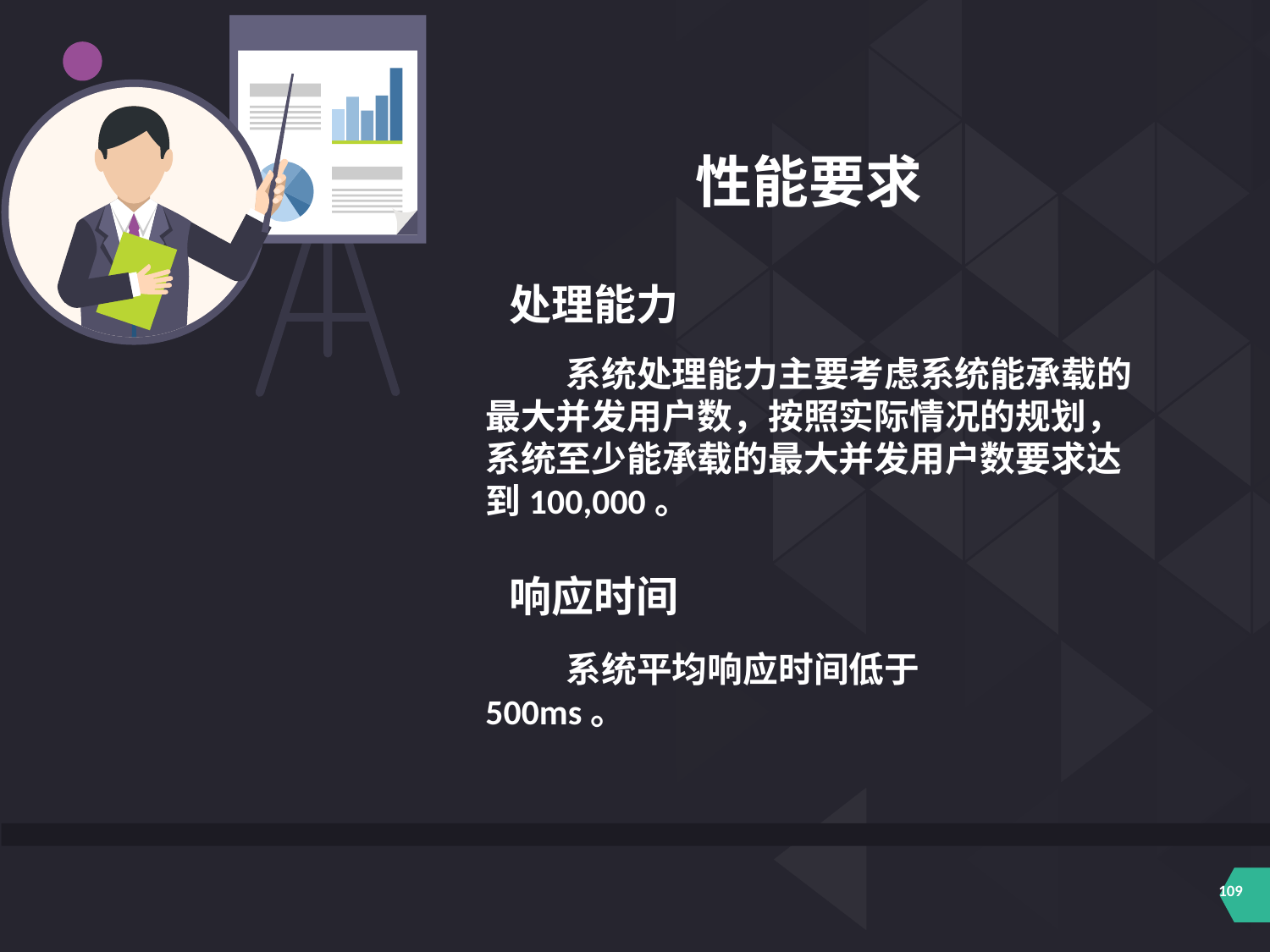

性能要求
处理能力
         系统处理能力主要考虑系统能承载的最大并发用户数，按照实际情况的规划，系统至少能承载的最大并发用户数要求达到100,000。
响应时间
         系统平均响应时间低于500ms。